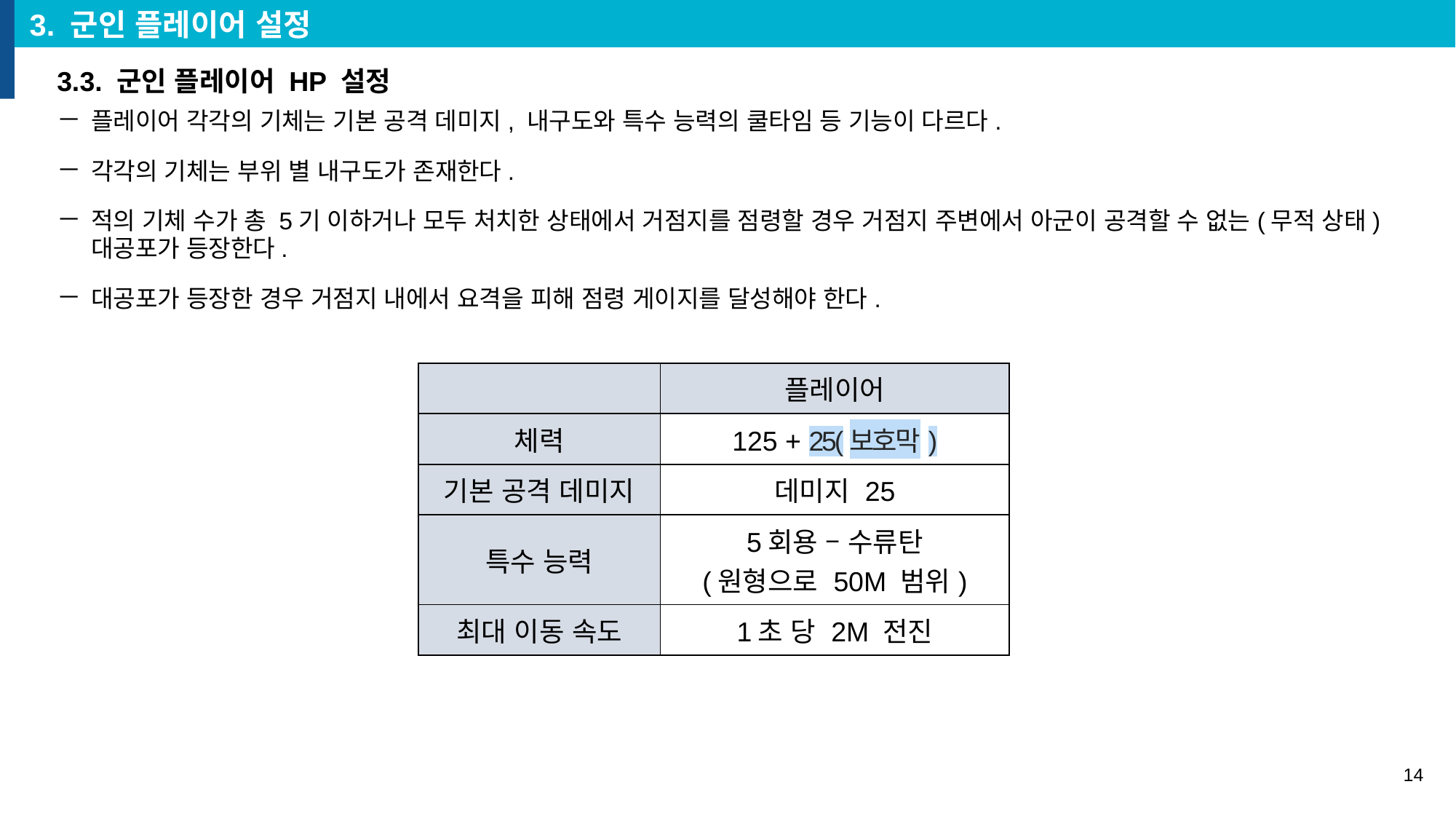

3. 군인 플레이어 설정
3.3. 군인 플레이어 HP 설정
플레이어 각각의 기체는 기본 공격 데미지, 내구도와 특수 능력의 쿨타임 등 기능이 다르다.
각각의 기체는 부위 별 내구도가 존재한다.
적의 기체 수가 총 5기 이하거나 모두 처치한 상태에서 거점지를 점령할 경우 거점지 주변에서 아군이 공격할 수 없는(무적 상태) 대공포가 등장한다.
대공포가 등장한 경우 거점지 내에서 요격을 피해 점령 게이지를 달성해야 한다.
|  | 플레이어 |
| --- | --- |
| 체력 | 125 + 25(보호막) |
| 기본 공격 데미지 | 데미지 25 |
| 특수 능력 | 5회용 – 수류탄 (원형으로 50M 범위) |
| 최대 이동 속도 | 1초 당 2M 전진 |
14